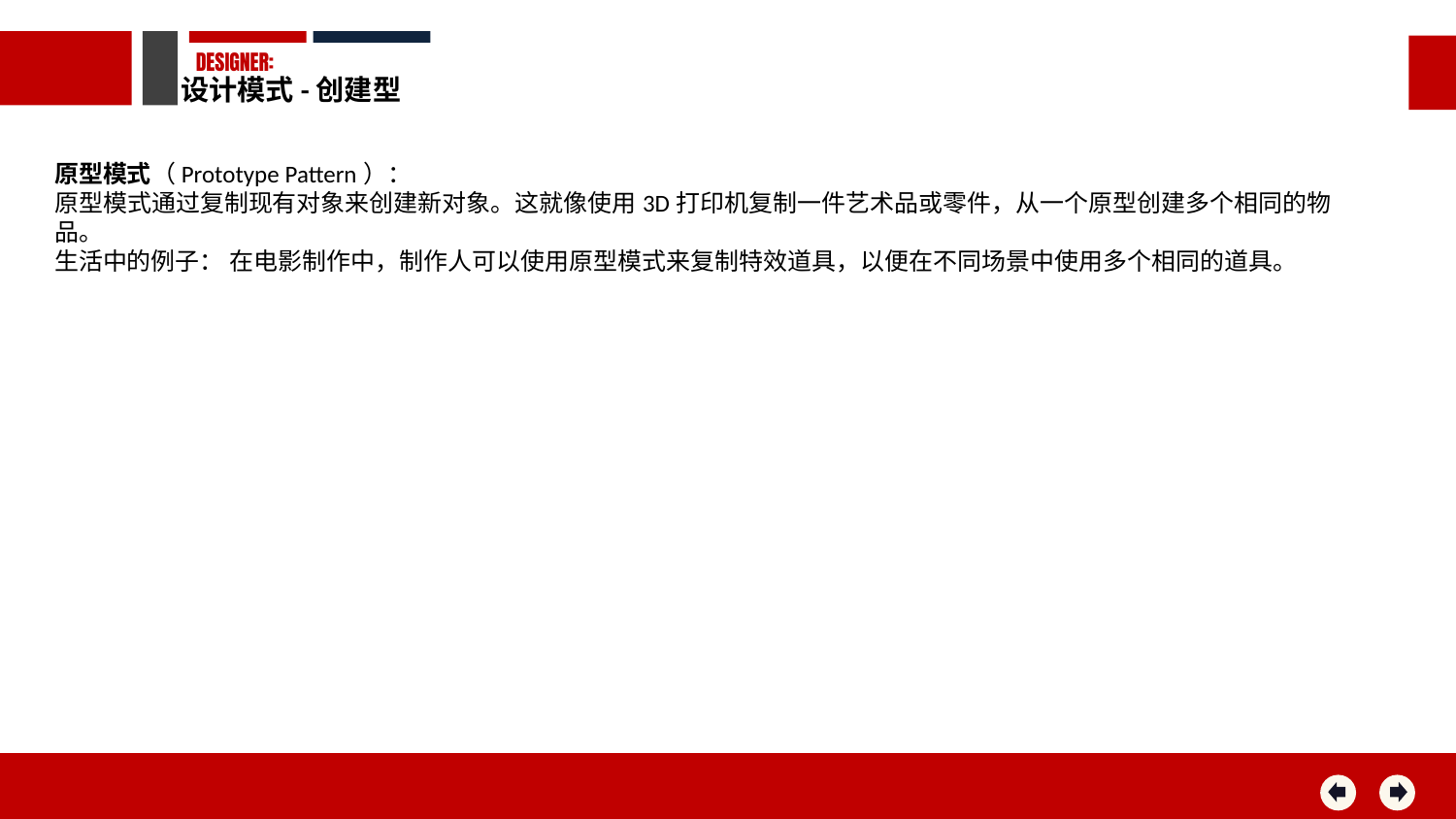

DESIGNER:
设计模式-创建型

原型模式（Prototype Pattern）：
原型模式通过复制现有对象来创建新对象。这就像使用3D打印机复制一件艺术品或零件，从一个原型创建多个相同的物品。
生活中的例子： 在电影制作中，制作人可以使用原型模式来复制特效道具，以便在不同场景中使用多个相同的道具。